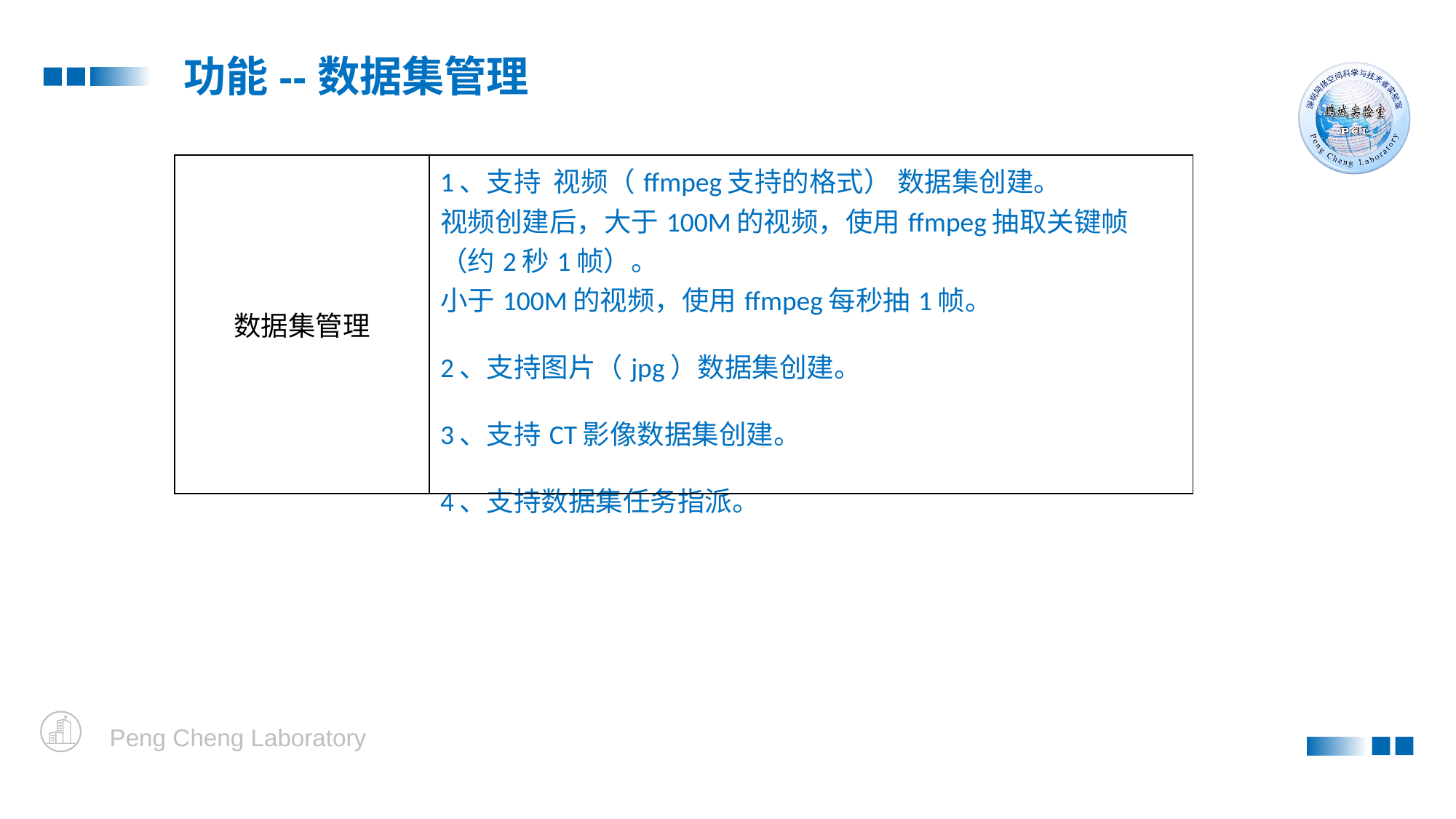

功能--数据集管理
| 数据集管理 | 1、支持 视频（ffmpeg支持的格式） 数据集创建。 视频创建后，大于100M的视频，使用ffmpeg抽取关键帧（约2秒1帧）。 小于100M的视频，使用ffmpeg每秒抽1帧。 2、支持图片（jpg）数据集创建。 3、支持CT影像数据集创建。 4、支持数据集任务指派。 |
| --- | --- |